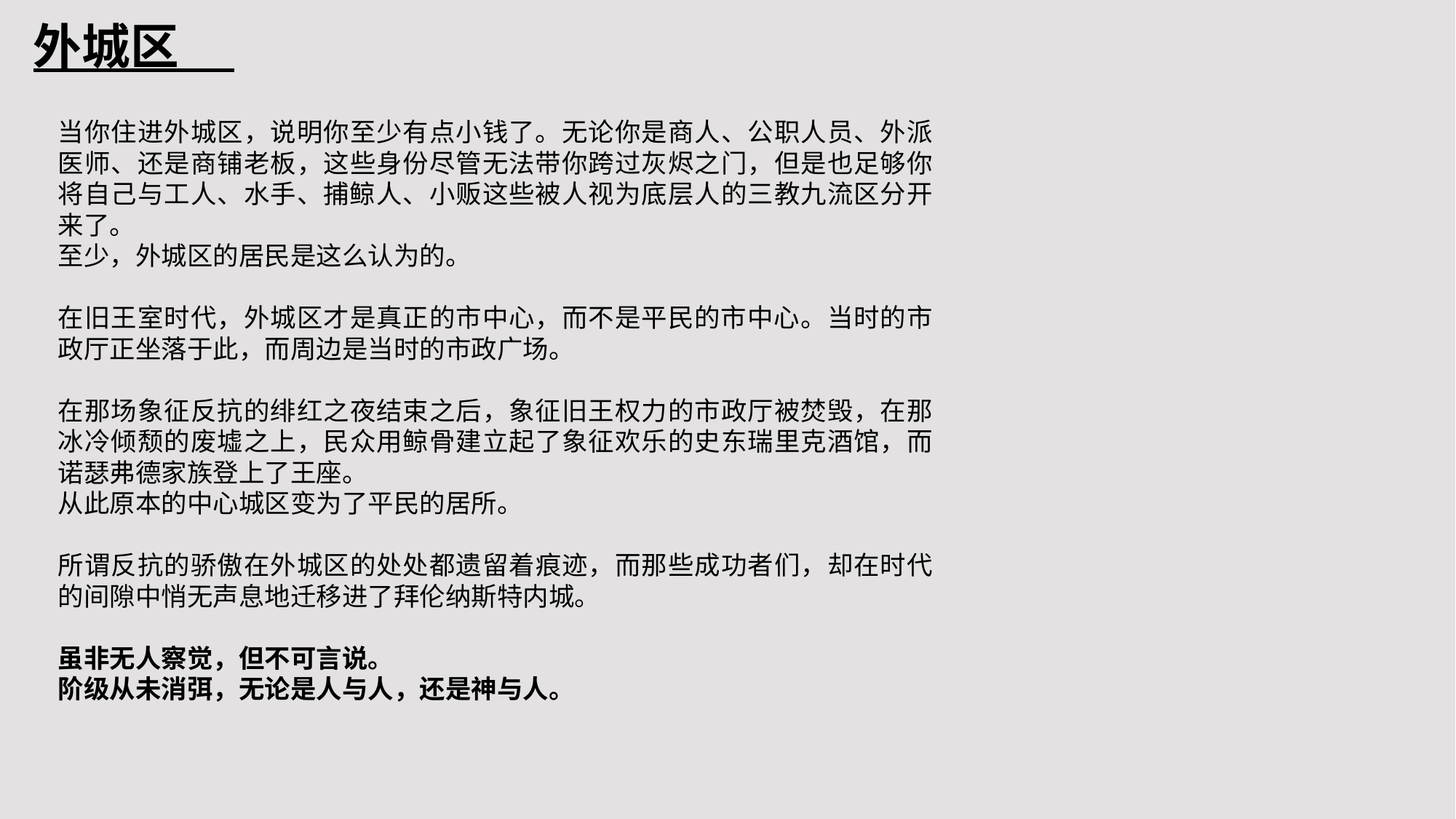

外城区
当你住进外城区，说明你至少有点小钱了。无论你是商人、公职人员、外派医师、还是商铺老板，这些身份尽管无法带你跨过灰烬之门，但是也足够你将自己与工人、水手、捕鲸人、小贩这些被人视为底层人的三教九流区分开来了。
至少，外城区的居民是这么认为的。

在旧王室时代，外城区才是真正的市中心，而不是平民的市中心。当时的市政厅正坐落于此，而周边是当时的市政广场。

在那场象征反抗的绯红之夜结束之后，象征旧王权力的市政厅被焚毁，在那冰冷倾颓的废墟之上，民众用鲸骨建立起了象征欢乐的史东瑞里克酒馆，而诺瑟弗德家族登上了王座。
从此原本的中心城区变为了平民的居所。

所谓反抗的骄傲在外城区的处处都遗留着痕迹，而那些成功者们，却在时代的间隙中悄无声息地迁移进了拜伦纳斯特内城。

虽非无人察觉，但不可言说。
阶级从未消弭，无论是人与人，还是神与人。